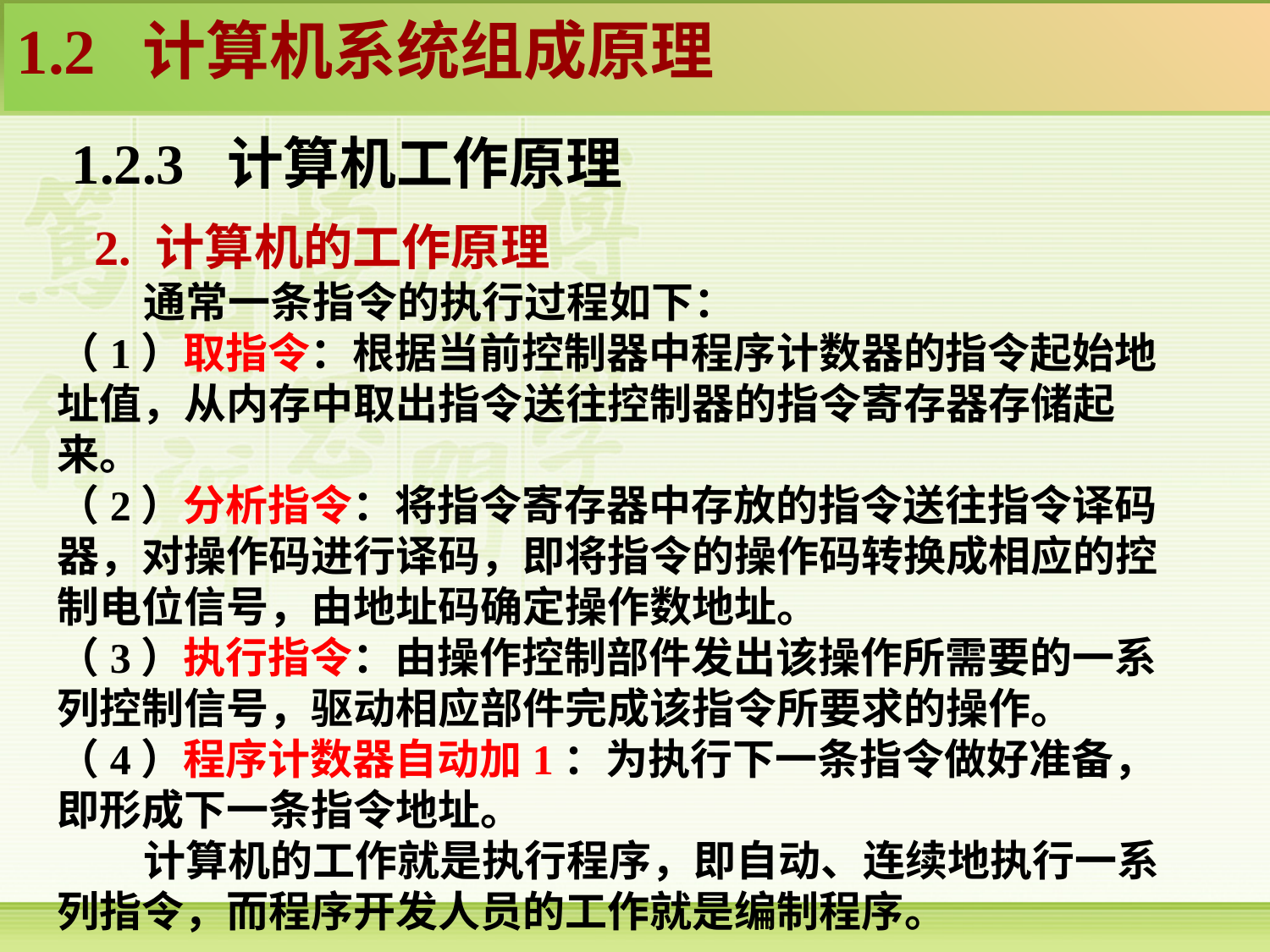

1.2  计算机系统组成原理
 1.2.3  计算机工作原理

   2. 计算机的工作原理
        通常一条指令的执行过程如下：
（1）取指令：根据当前控制器中程序计数器的指令起始地址值，从内存中取出指令送往控制器的指令寄存器存储起来。
（2）分析指令：将指令寄存器中存放的指令送往指令译码器，对操作码进行译码，即将指令的操作码转换成相应的控制电位信号，由地址码确定操作数地址。
（3）执行指令：由操作控制部件发出该操作所需要的一系列控制信号，驱动相应部件完成该指令所要求的操作。
（4）程序计数器自动加1：为执行下一条指令做好准备，即形成下一条指令地址。
        计算机的工作就是执行程序，即自动、连续地执行一系列指令，而程序开发人员的工作就是编制程序。

25